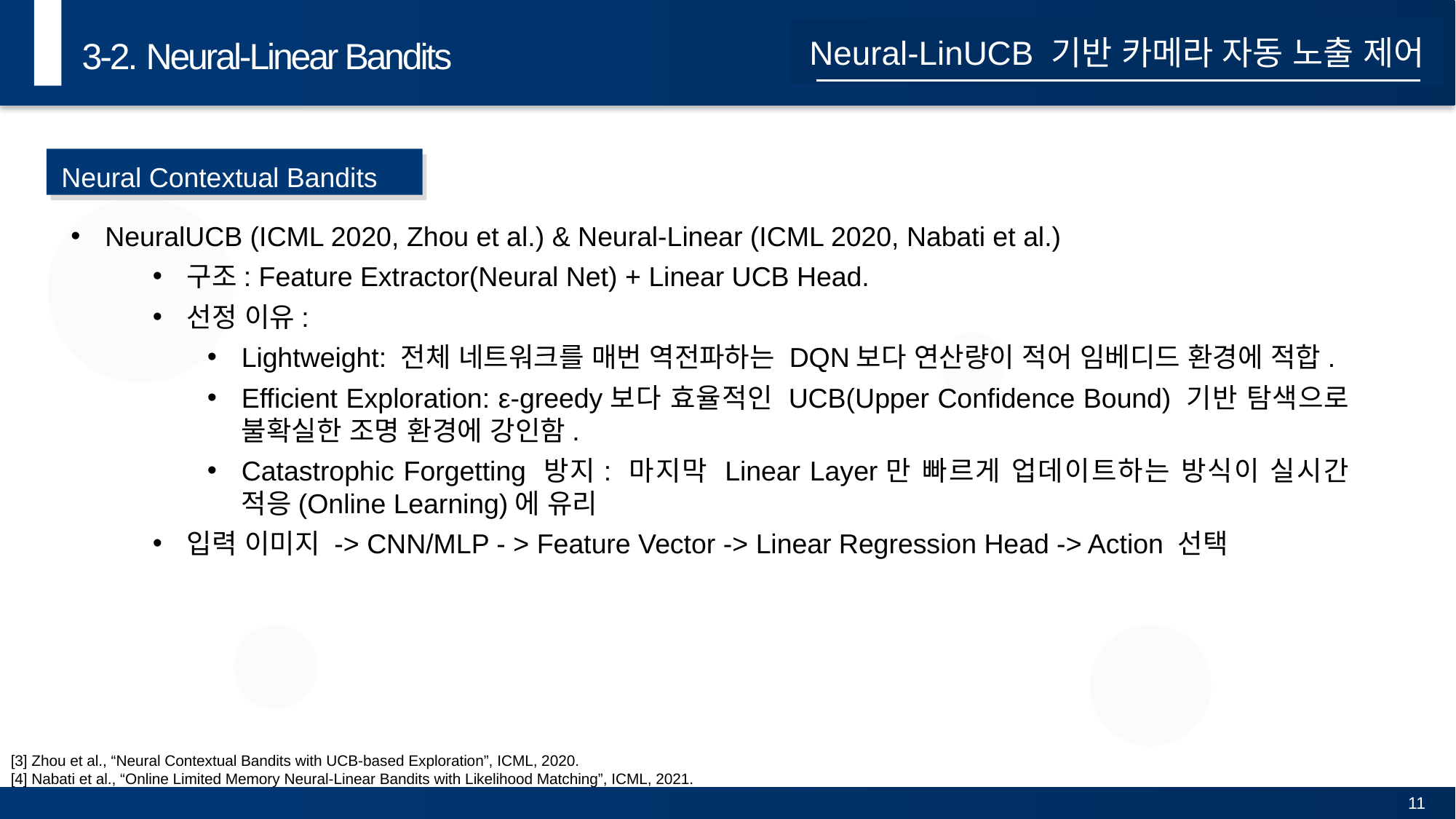

3-2. Neural-Linear Bandits
Neural-LinUCB 기반 카메라 자동 노출 제어
Neural Contextual Bandits

NeuralUCB (ICML 2020, Zhou et al.) & Neural-Linear (ICML 2020, Nabati et al.)
구조: Feature Extractor(Neural Net) + Linear UCB Head.
선정 이유:
Lightweight: 전체 네트워크를 매번 역전파하는 DQN보다 연산량이 적어 임베디드 환경에 적합.
Efficient Exploration: ε-greedy보다 효율적인 UCB(Upper Confidence Bound) 기반 탐색으로 불확실한 조명 환경에 강인함.
Catastrophic Forgetting 방지: 마지막 Linear Layer만 빠르게 업데이트하는 방식이 실시간 적응(Online Learning)에 유리
입력 이미지 -> CNN/MLP - > Feature Vector -> Linear Regression Head -> Action 선택

[3] Zhou et al., “Neural Contextual Bandits with UCB-based Exploration”, ICML, 2020.
[4] Nabati et al., “Online Limited Memory Neural-Linear Bandits with Likelihood Matching”, ICML, 2021.